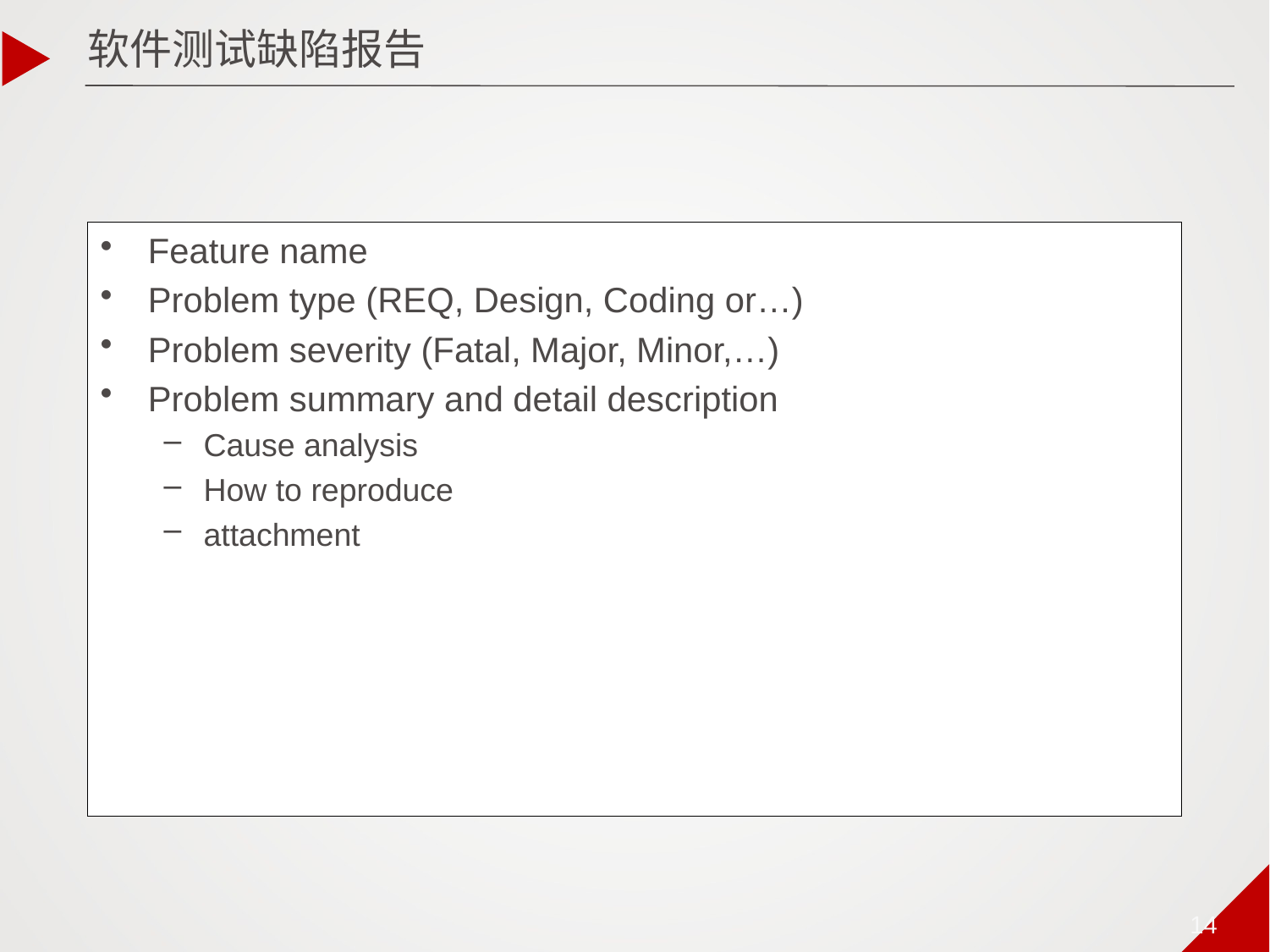

软件测试缺陷报告

Problem ID
Current Software Name
Release No. and Version No.
Test Type
Reported by and date
Test ID
Subsystem or module name
Feature name
Problem type (REQ, Design, Coding or…)
Problem severity (Fatal, Major, Minor,…)
Problem summary and detail description
Cause analysis
How to reproduce
attachment